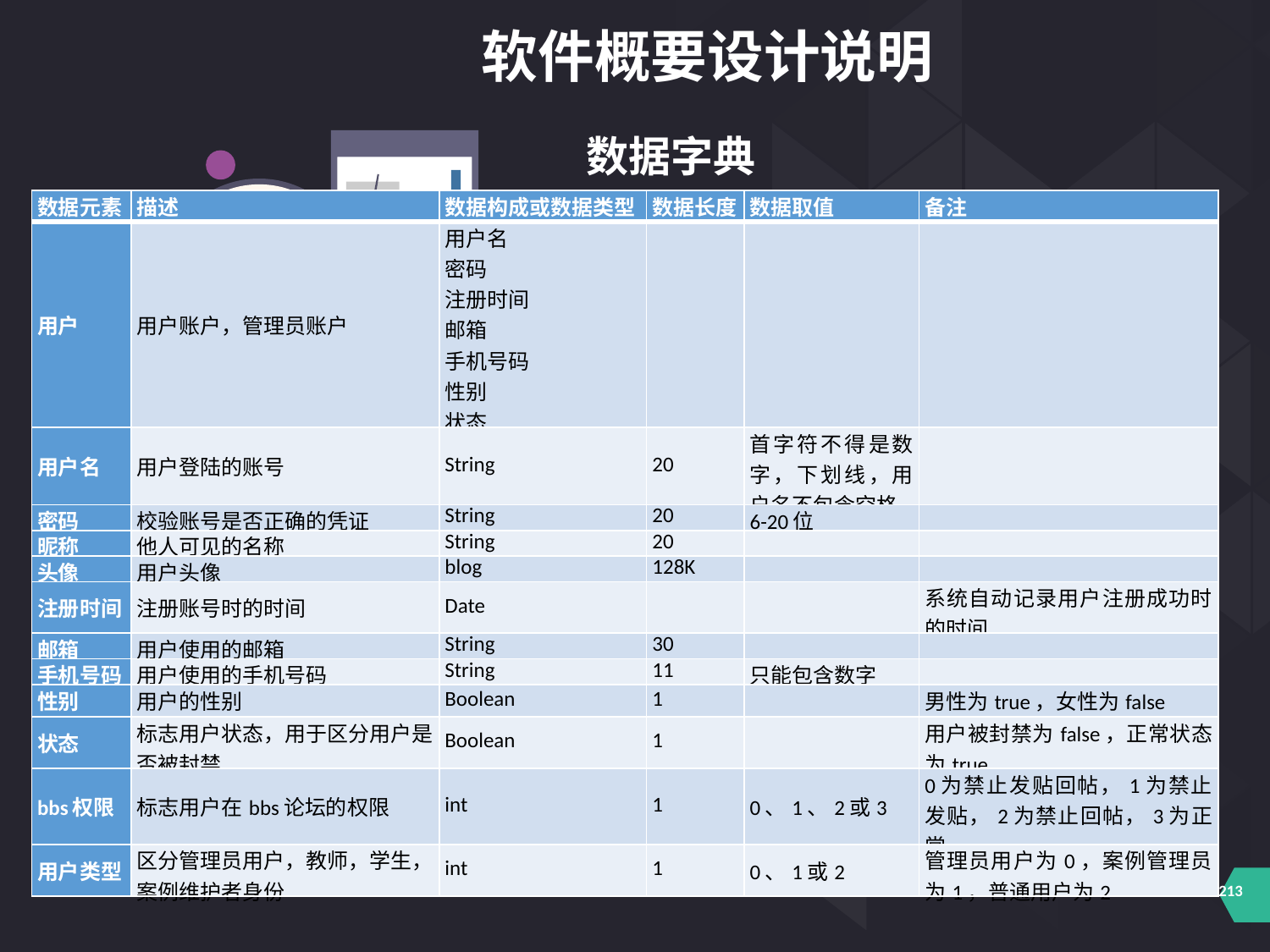

软件概要设计说明
数据字典

| 数据元素 | 描述 | 数据构成或数据类型 | 数据长度 | 数据取值 | 备注 |
| --- | --- | --- | --- | --- | --- |
| 用户 | 用户账户，管理员账户 | 用户名 密码 注册时间 邮箱 手机号码 性别 状态 用户类型 |  |  |  |
| 用户名 | 用户登陆的账号 | String | 20 | 首字符不得是数字，下划线，用户名不包含空格 |  |
| 密码 | 校验账号是否正确的凭证 | String | 20 | 6-20位 |  |
| 昵称 | 他人可见的名称 | String | 20 |  |  |
| 头像 | 用户头像 | blog | 128K |  |  |
| 注册时间 | 注册账号时的时间 | Date |  |  | 系统自动记录用户注册成功时的时间 |
| 邮箱 | 用户使用的邮箱 | String | 30 |  |  |
| 手机号码 | 用户使用的手机号码 | String | 11 | 只能包含数字 |  |
| 性别 | 用户的性别 | Boolean | 1 |  | 男性为true，女性为false |
| 状态 | 标志用户状态，用于区分用户是否被封禁 | Boolean | 1 |  | 用户被封禁为false，正常状态为true |
| bbs权限 | 标志用户在bbs论坛的权限 | int | 1 | 0、1、2或3 | 0为禁止发贴回帖，1为禁止发贴，2为禁止回帖，3为正常 |
| 用户类型 | 区分管理员用户，教师，学生，案例维护者身份 | int | 1 | 0、1或2 | 管理员用户为0，案例管理员为1，普通用户为2 |